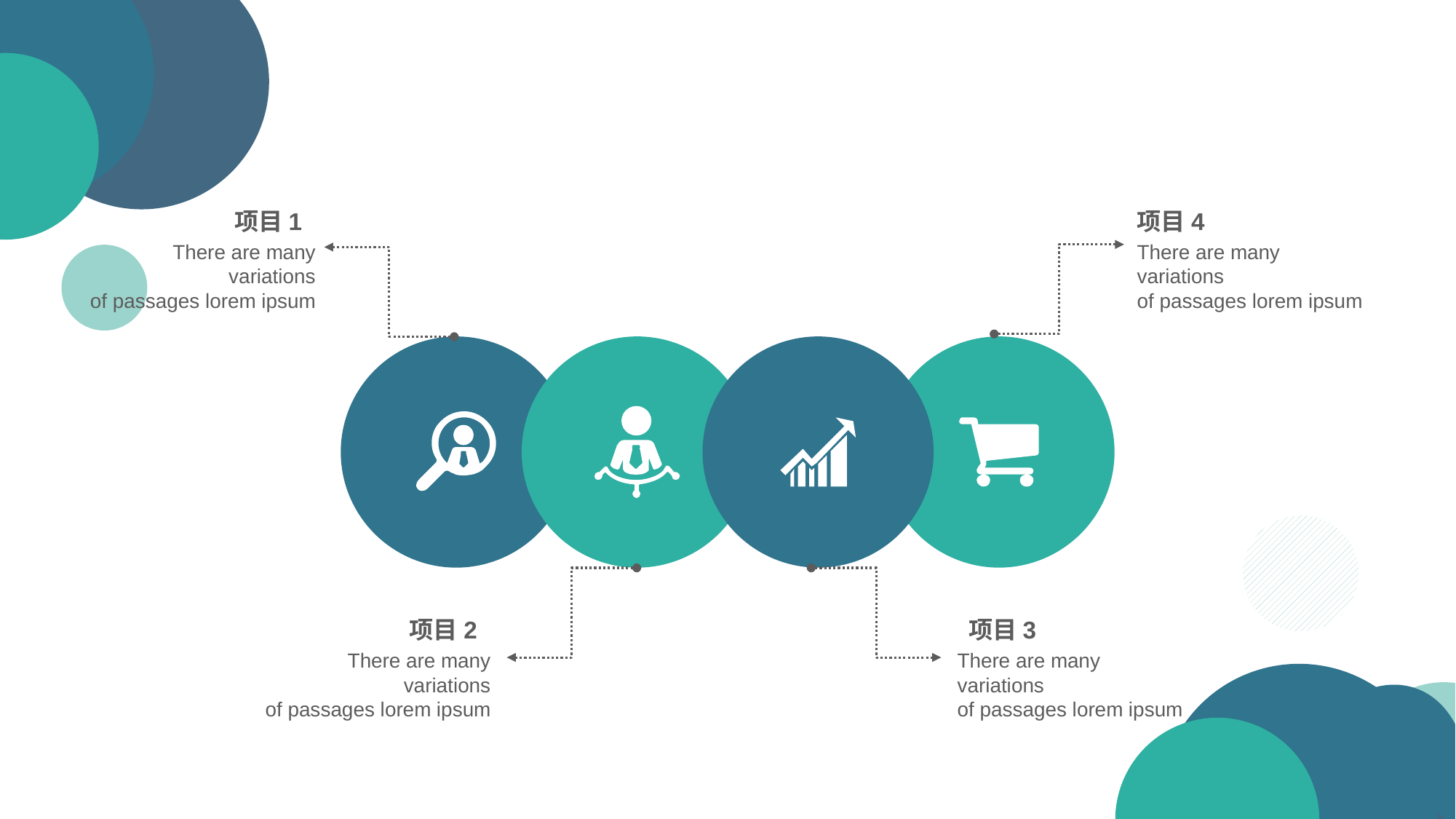

项目1
There are many variations
of passages lorem ipsum
项目4
There are many variations
of passages lorem ipsum

项目2
There are many variations
of passages lorem ipsum
 项目3
There are many variations
of passages lorem ipsum